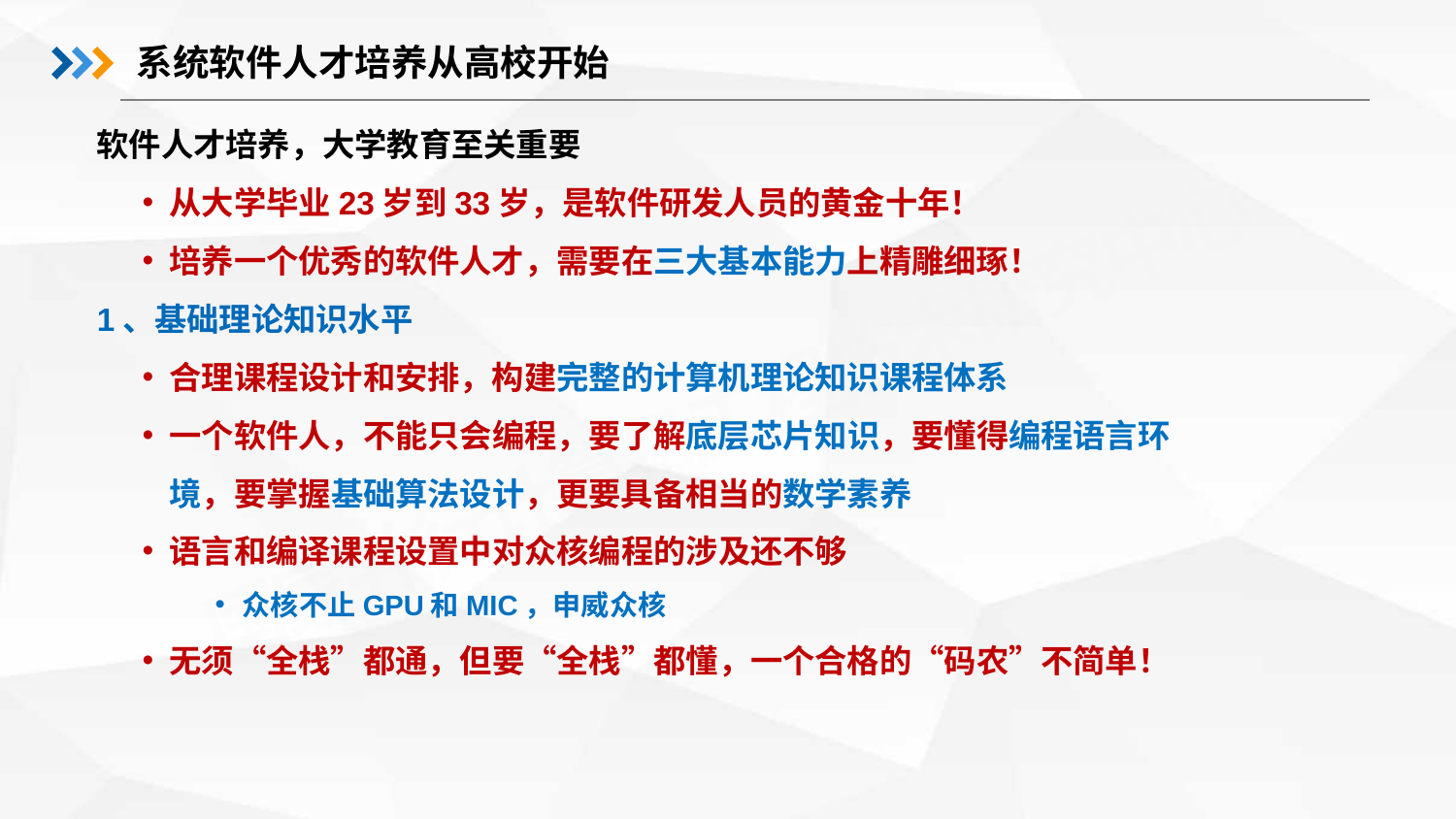

系统软件人才培养从高校开始
软件人才培养，大学教育至关重要
从大学毕业23岁到33岁，是软件研发人员的黄金十年！
培养一个优秀的软件人才，需要在三大基本能力上精雕细琢！
1、基础理论知识水平
合理课程设计和安排，构建完整的计算机理论知识课程体系
一个软件人，不能只会编程，要了解底层芯片知识，要懂得编程语言环境，要掌握基础算法设计，更要具备相当的数学素养
语言和编译课程设置中对众核编程的涉及还不够
众核不止GPU和MIC，申威众核
无须“全栈”都通，但要“全栈”都懂，一个合格的“码农”不简单！